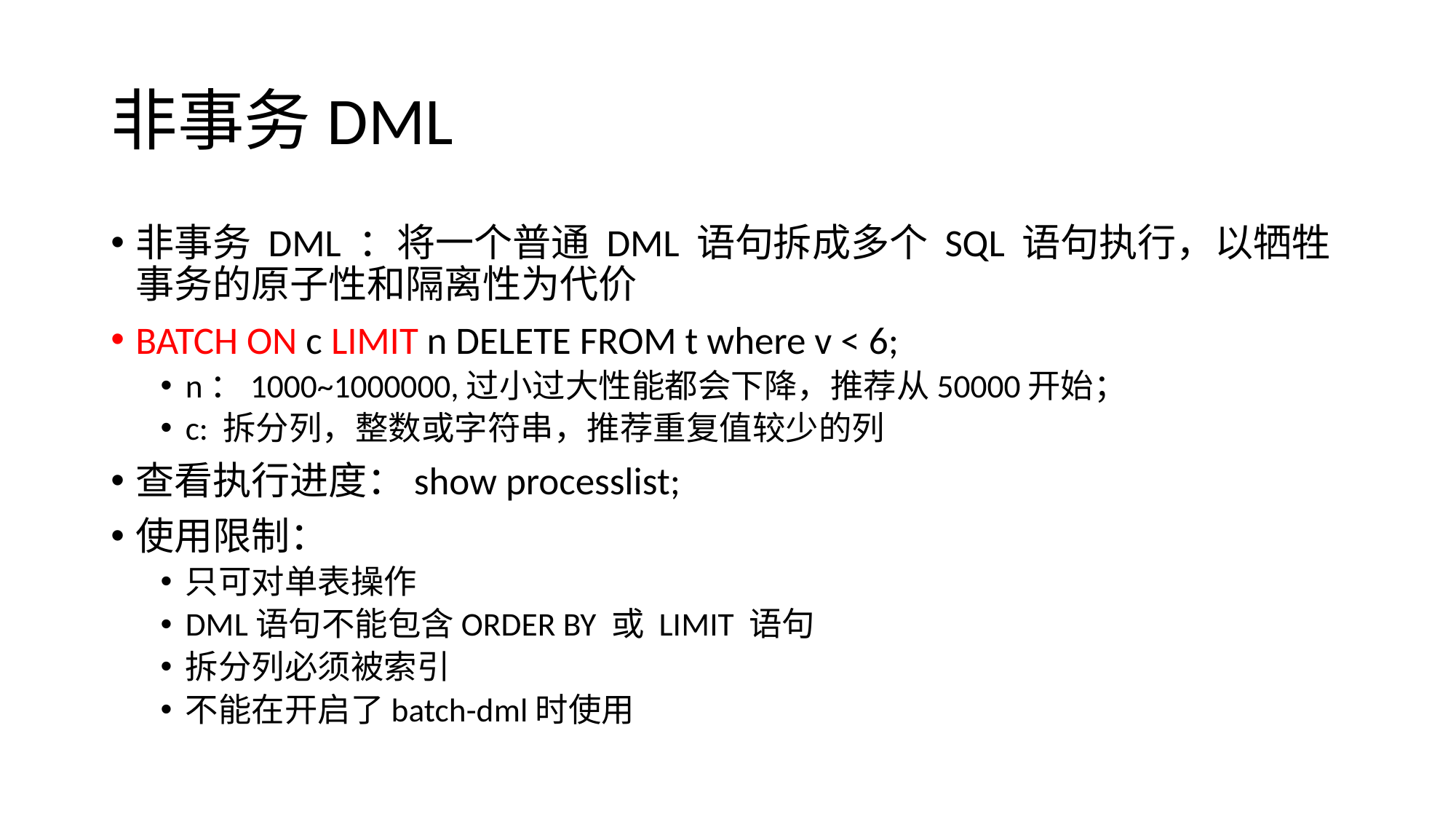

# 非事务DML
非事务 DML ：将一个普通 DML 语句拆成多个 SQL 语句执行，以牺牲事务的原子性和隔离性为代价
BATCH ON c LIMIT n DELETE FROM t where v < 6;
n：1000~1000000,过小过大性能都会下降，推荐从50000开始；
c: 拆分列，整数或字符串，推荐重复值较少的列
查看执行进度：show processlist;
使用限制：
只可对单表操作
DML语句不能包含ORDER BY 或 LIMIT 语句
拆分列必须被索引
不能在开启了batch-dml时使用